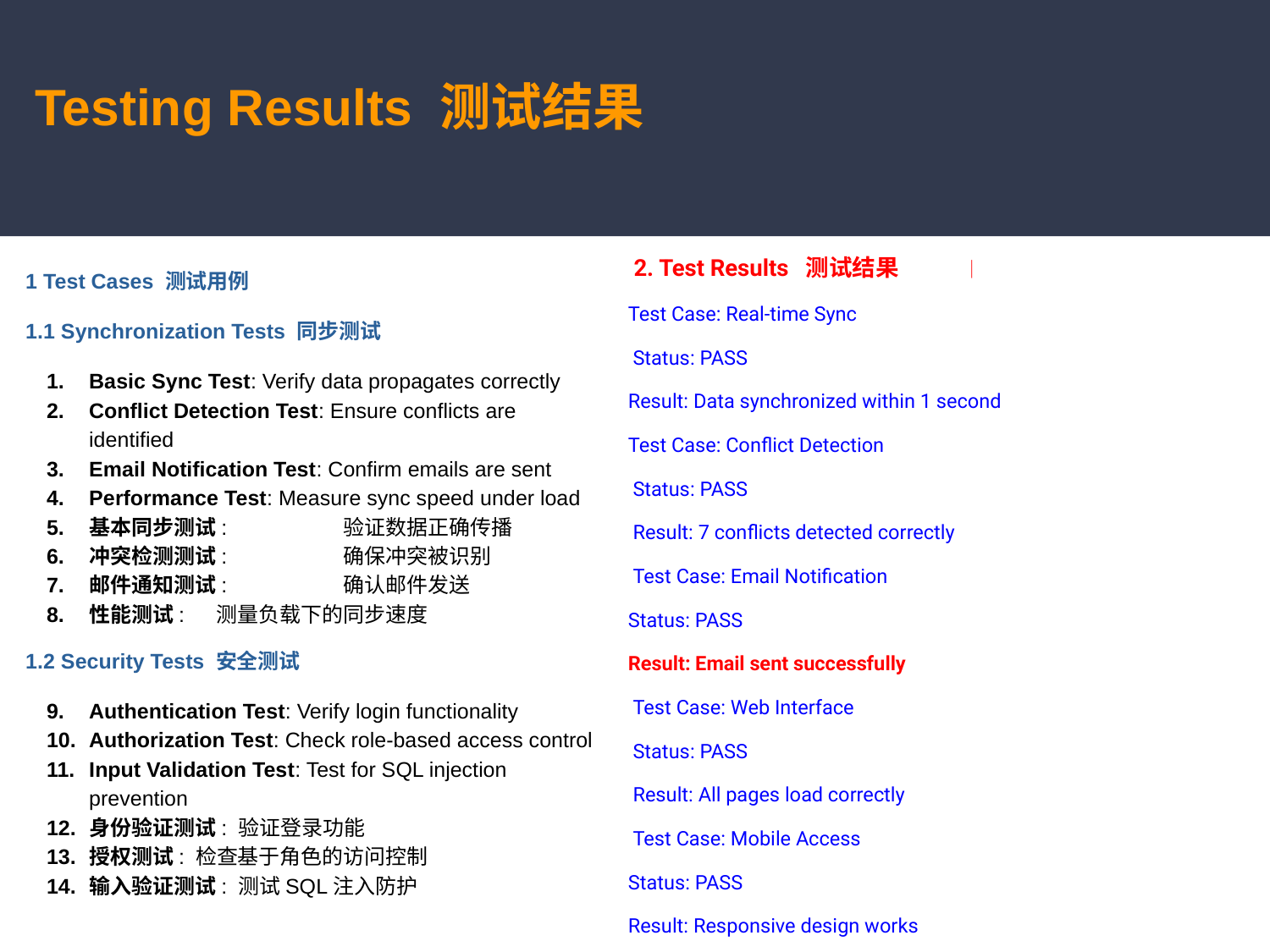

# Testing Results 测试结果
 2. Test Results  测试结果              │
Test Case: Real-time Sync
 Status: PASS
Result: Data synchronized within 1 second
Test Case: Conflict Detection
 Status: PASS
 Result: 7 conflicts detected correctly
 Test Case: Email Notification
Status: PASS
Result: Email sent successfully
 Test Case: Web Interface
 Status: PASS
 Result: All pages load correctly
 Test Case: Mobile Access
Status: PASS
Result: Responsive design works

1 Test Cases 测试用例
1.1 Synchronization Tests 同步测试
Basic Sync Test: Verify data propagates correctly
Conflict Detection Test: Ensure conflicts are identified
Email Notification Test: Confirm emails are sent
Performance Test: Measure sync speed under load
基本同步测试: 	验证数据正确传播
冲突检测测试: 	确保冲突被识别
邮件通知测试: 	确认邮件发送
性能测试: 	测量负载下的同步速度
1.2 Security Tests 安全测试
Authentication Test: Verify login functionality
Authorization Test: Check role-based access control
Input Validation Test: Test for SQL injection prevention
身份验证测试: 验证登录功能
授权测试: 检查基于角色的访问控制
输入验证测试: 测试SQL注入防护